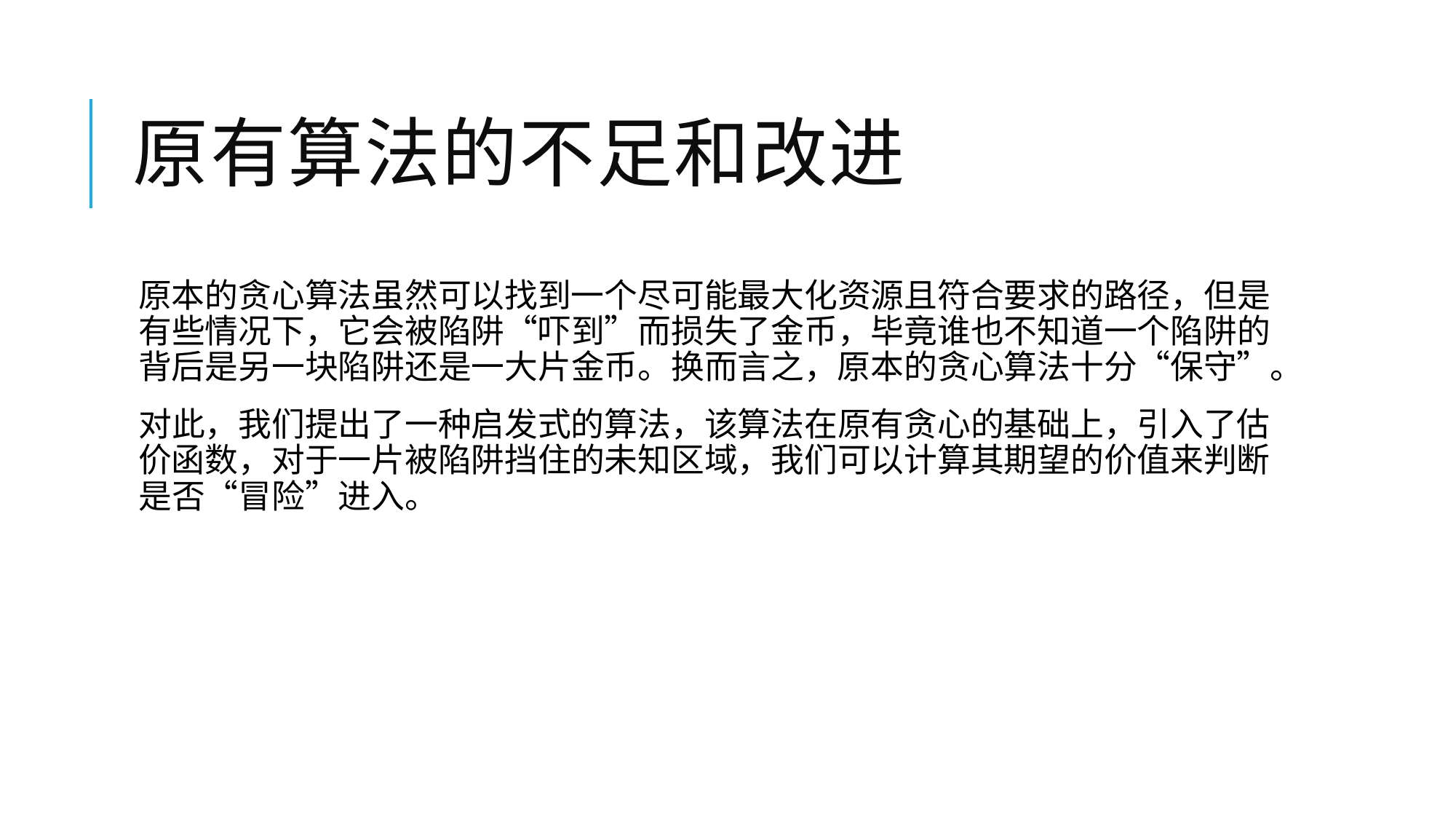

# 原有算法的不足和改进
原本的贪心算法虽然可以找到一个尽可能最大化资源且符合要求的路径，但是有些情况下，它会被陷阱“吓到”而损失了金币，毕竟谁也不知道一个陷阱的背后是另一块陷阱还是一大片金币。换而言之，原本的贪心算法十分“保守”。
对此，我们提出了一种启发式的算法，该算法在原有贪心的基础上，引入了估价函数，对于一片被陷阱挡住的未知区域，我们可以计算其期望的价值来判断是否“冒险”进入。